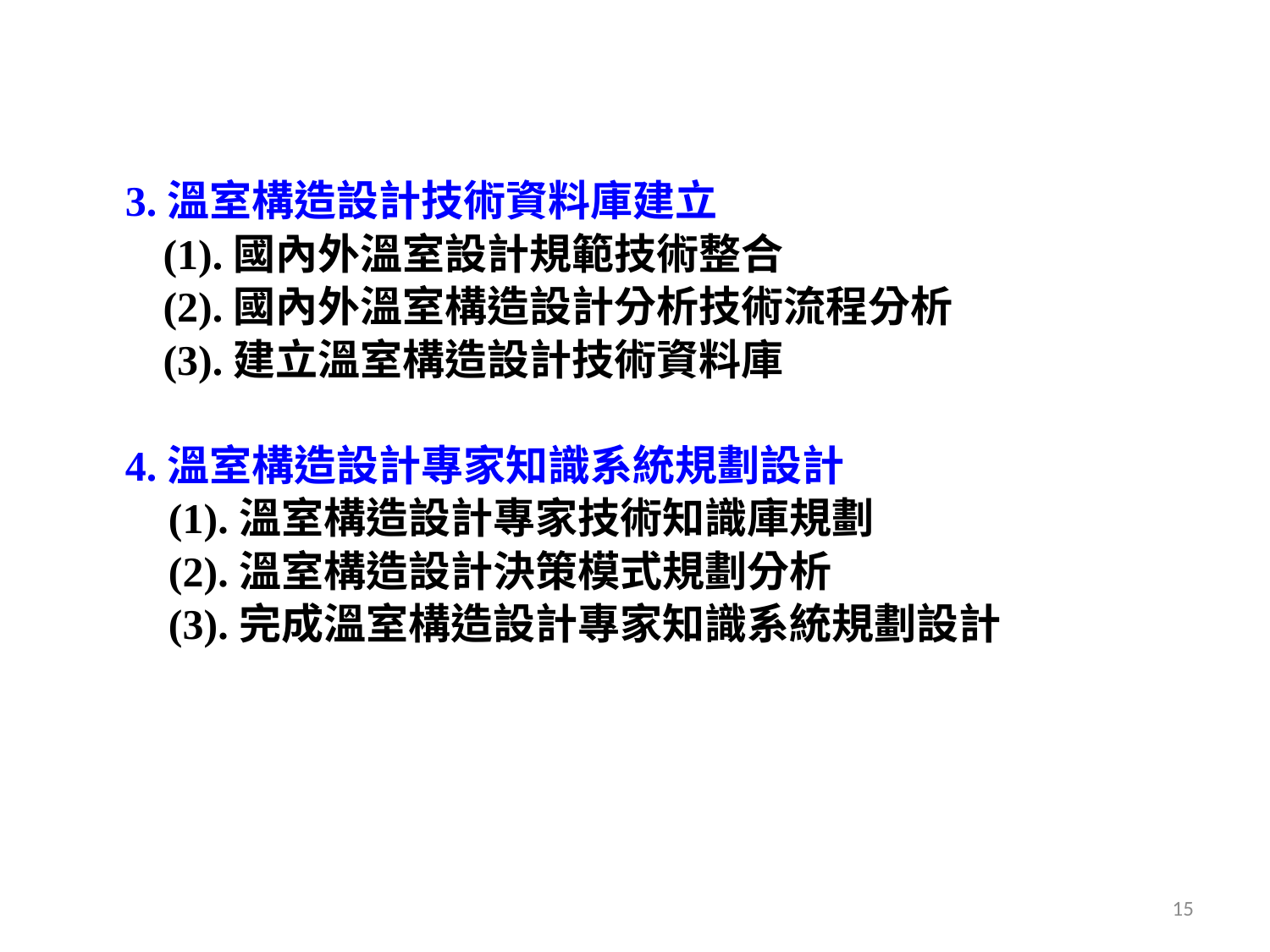

3.溫室構造設計技術資料庫建立
(1).國內外溫室設計規範技術整合
(2).國內外溫室構造設計分析技術流程分析
(3).建立溫室構造設計技術資料庫

       4.溫室構造設計專家知識系統規劃設計
    (1).溫室構造設計專家技術知識庫規劃
    (2).溫室構造設計決策模式規劃分析
    (3).完成溫室構造設計專家知識系統規劃設計
15